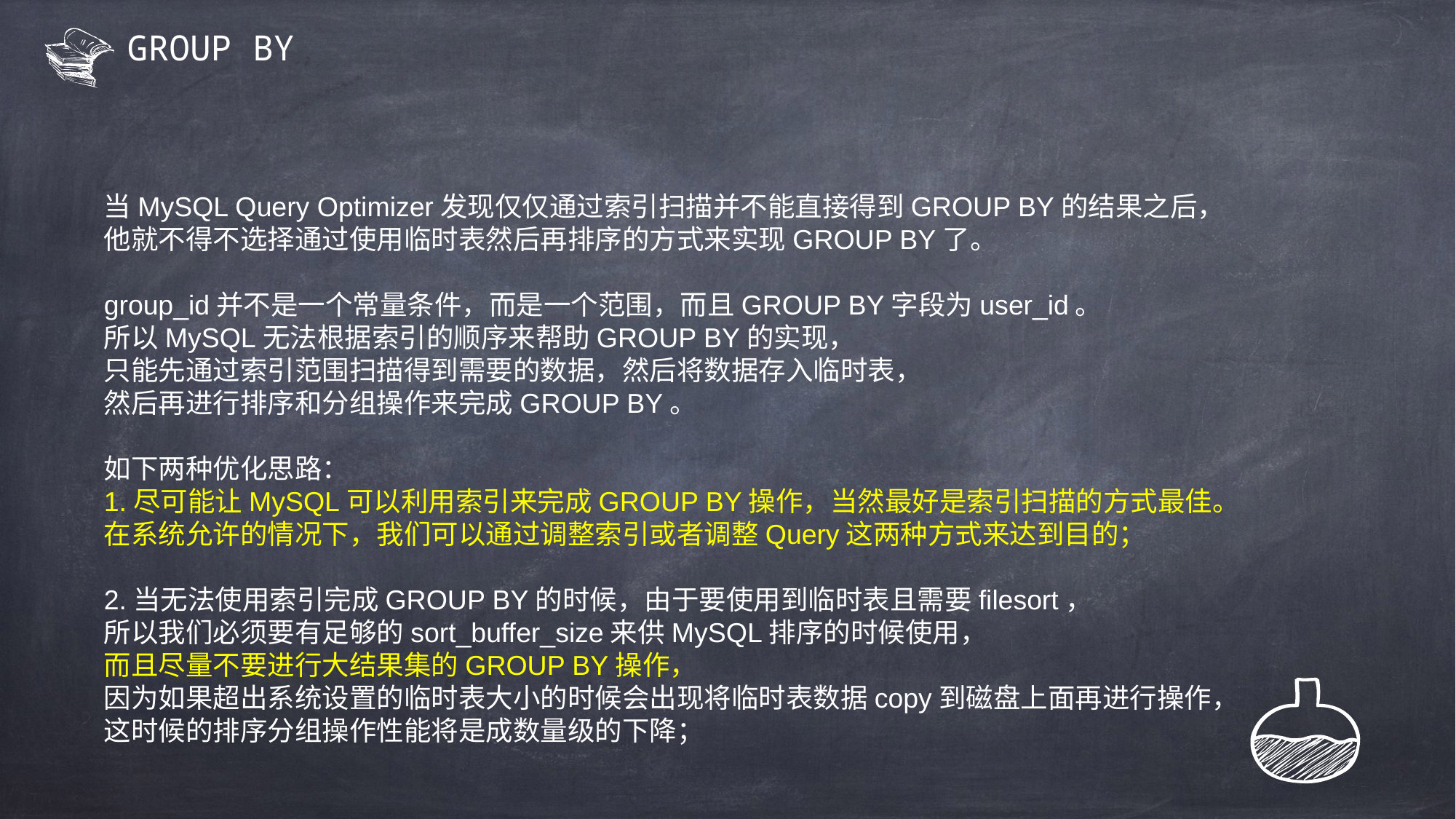

# GROUP BY

当MySQL Query Optimizer发现仅仅通过索引扫描并不能直接得到GROUP BY的结果之后，
他就不得不选择通过使用临时表然后再排序的方式来实现GROUP BY了。

group_id并不是一个常量条件，而是一个范围，而且GROUP BY字段为user_id。
所以MySQL无法根据索引的顺序来帮助GROUP BY的实现，
只能先通过索引范围扫描得到需要的数据，然后将数据存入临时表，
然后再进行排序和分组操作来完成GROUP BY。

如下两种优化思路：
1.尽可能让MySQL可以利用索引来完成GROUP BY操作，当然最好是索引扫描的方式最佳。
在系统允许的情况下，我们可以通过调整索引或者调整Query这两种方式来达到目的；

2.当无法使用索引完成GROUP BY的时候，由于要使用到临时表且需要filesort，
所以我们必须要有足够的sort_buffer_size来供MySQL排序的时候使用，
而且尽量不要进行大结果集的GROUP BY操作，
因为如果超出系统设置的临时表大小的时候会出现将临时表数据copy到磁盘上面再进行操作，
这时候的排序分组操作性能将是成数量级的下降；